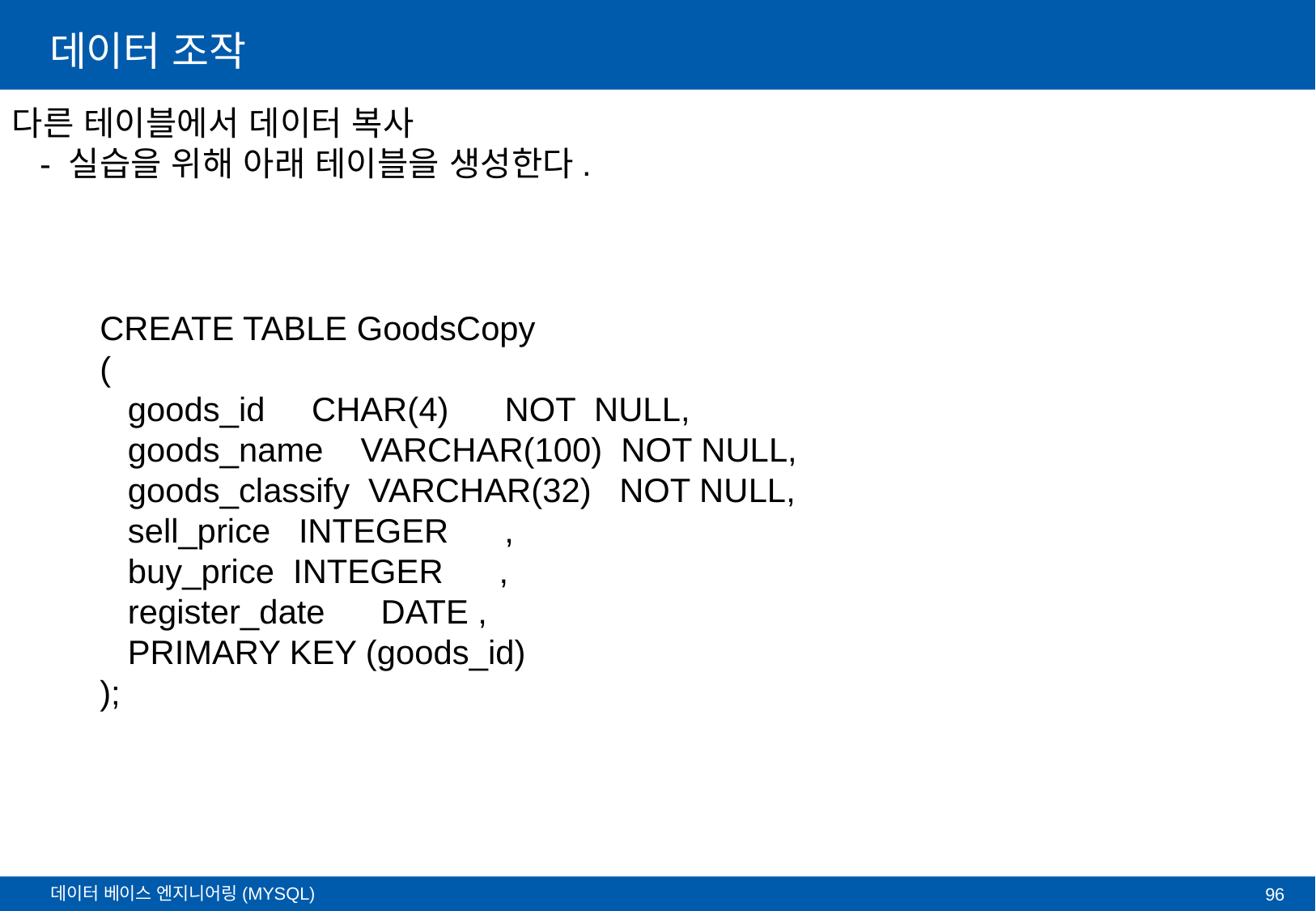

# 데이터 조작
다른 테이블에서 데이터 복사
   - 실습을 위해 아래 테이블을 생성한다.
CREATE TABLE GoodsCopy
(
   goods_id     CHAR(4)      NOT  NULL,
   goods_name    VARCHAR(100)  NOT NULL,
   goods_classify  VARCHAR(32)   NOT NULL,
   sell_price   INTEGER      ,
   buy_price  INTEGER      ,
   register_date      DATE ,
   PRIMARY KEY (goods_id)
);
96